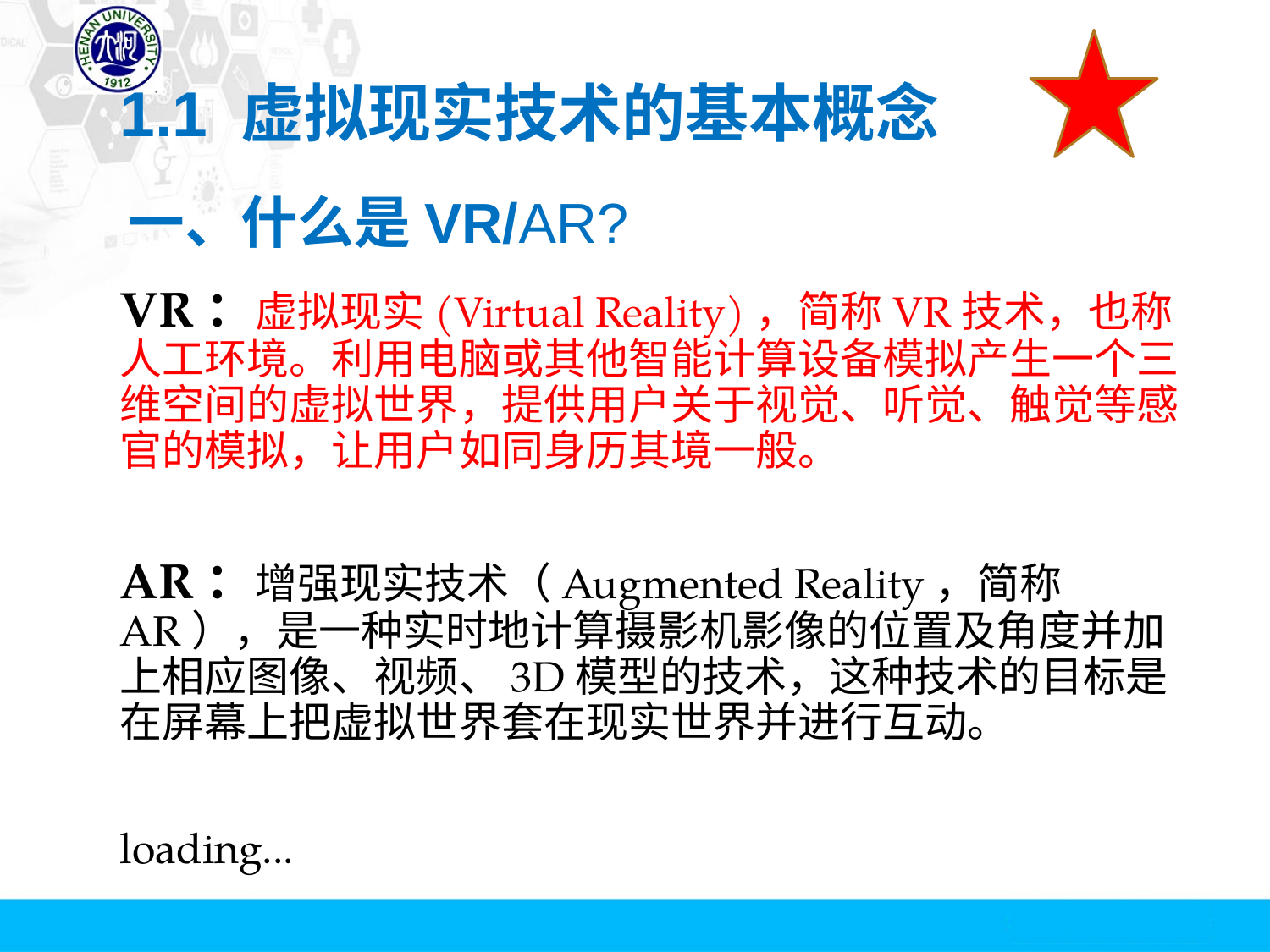

1.1 虚拟现实技术的基本概念
# 一、什么是VR/AR?
VR：虚拟现实(Virtual Reality)，简称VR技术，也称人工环境。利用电脑或其他智能计算设备模拟产生一个三维空间的虚拟世界，提供用户关于视觉、听觉、触觉等感官的模拟，让用户如同身历其境一般。

AR：增强现实技术（Augmented Reality，简称 AR），是一种实时地计算摄影机影像的位置及角度并加上相应图像、视频、3D模型的技术，这种技术的目标是在屏幕上把虚拟世界套在现实世界并进行互动。

loading...